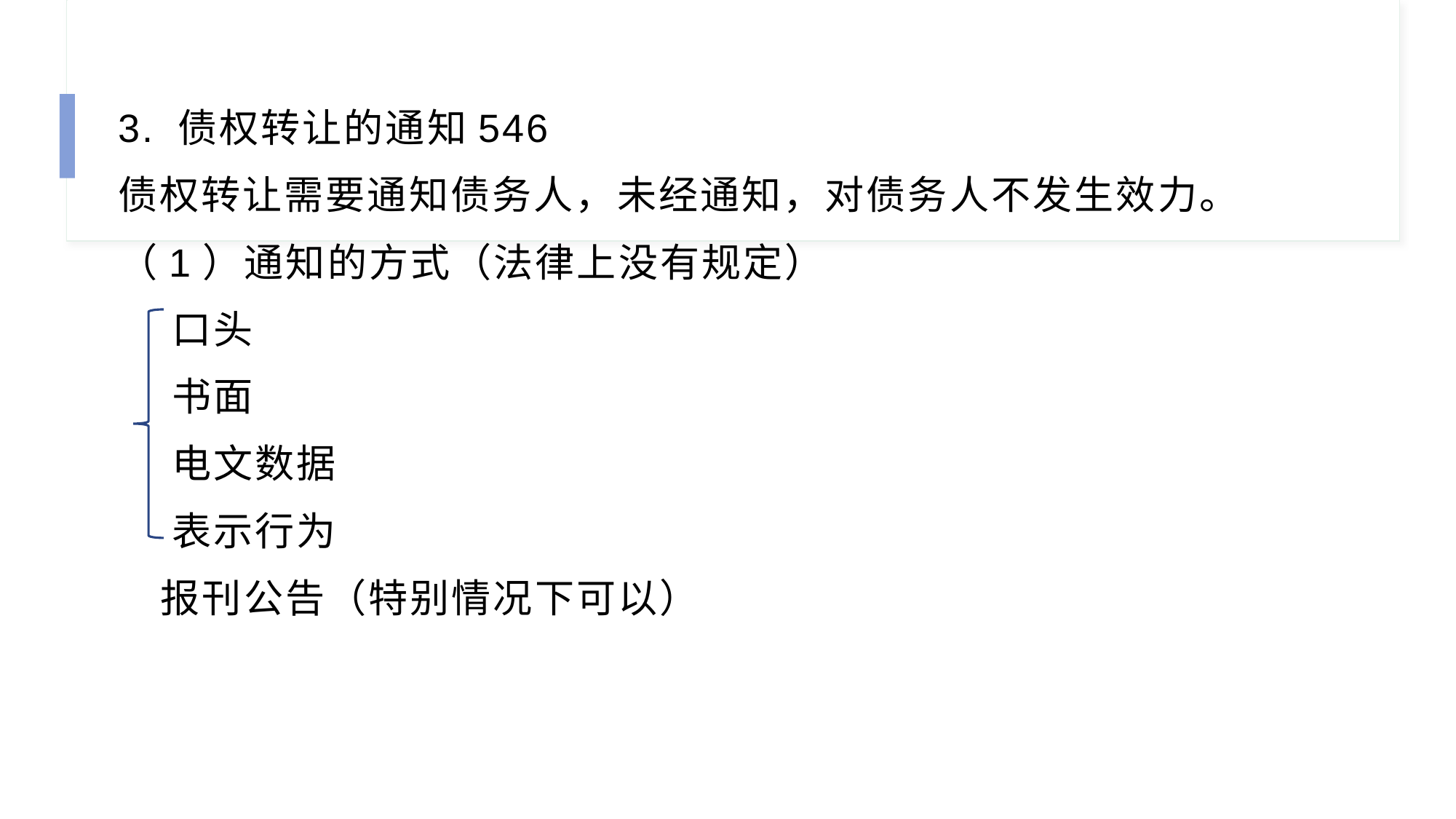

3. 债权转让的通知546
债权转让需要通知债务人，未经通知，对债务人不发生效力。
（1）通知的方式（法律上没有规定）
    口头
    书面
    电文数据
    表示行为
   报刊公告（特别情况下可以）